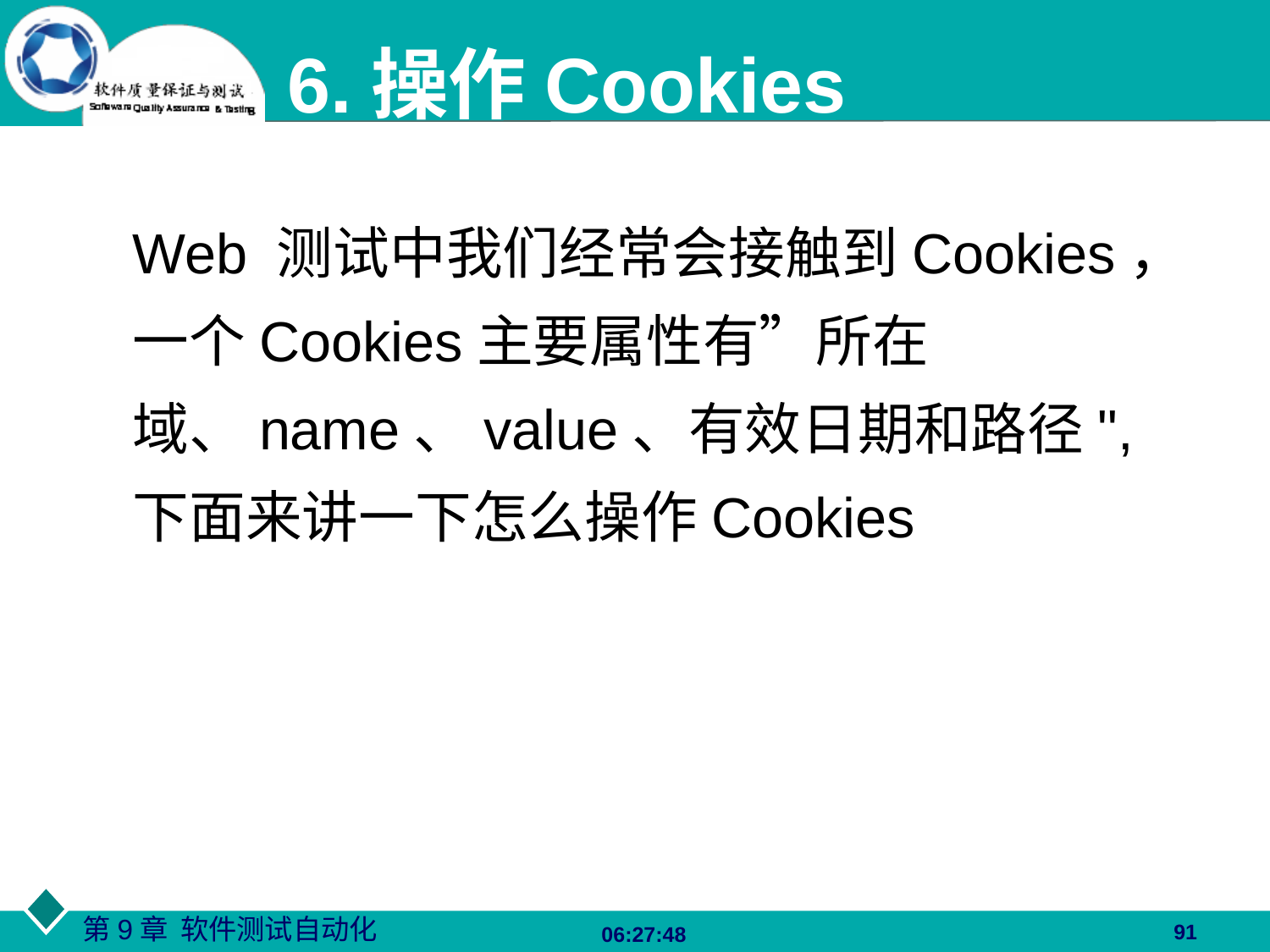

# 6.操作Cookies
Web 测试中我们经常会接触到Cookies，一个Cookies主要属性有”所在域、name、value、有效日期和路径",下面来讲一下怎么操作Cookies
91
06:27:48